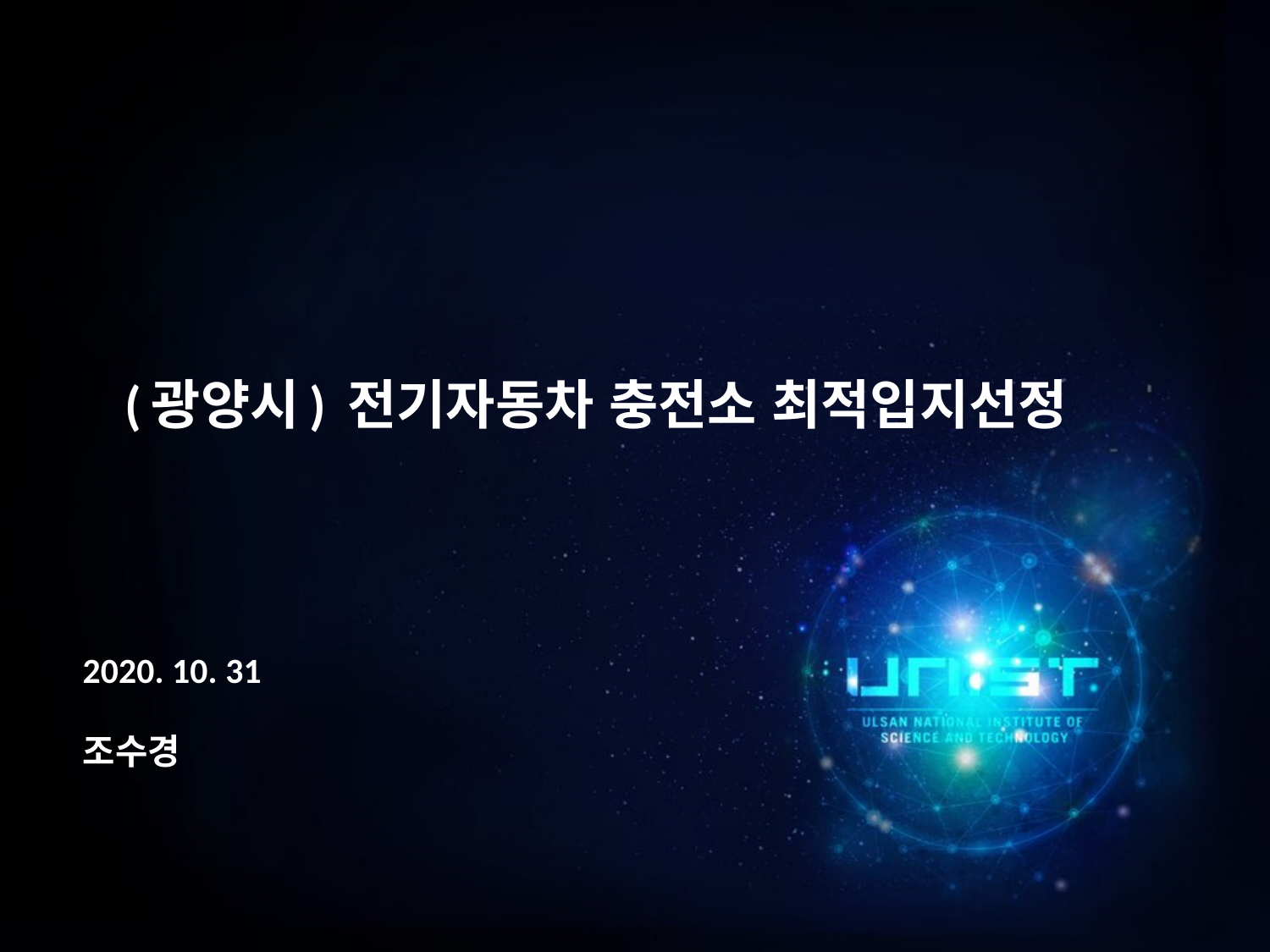

(광양시) 전기자동차 충전소 최적입지선정
2020. 10. 31
조수경